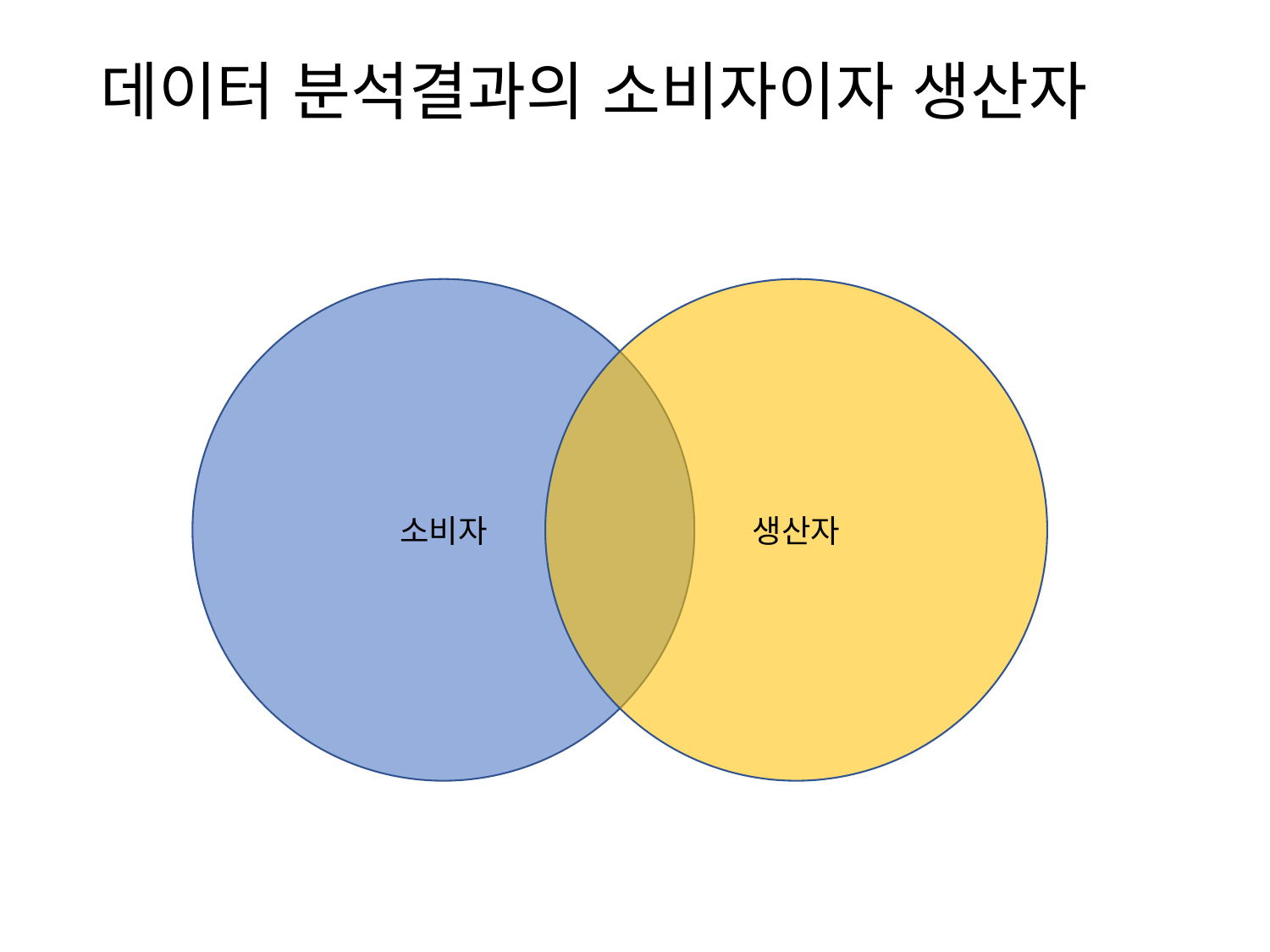

# 데이터 분석결과의 소비자이자 생산자
생산자
소비자